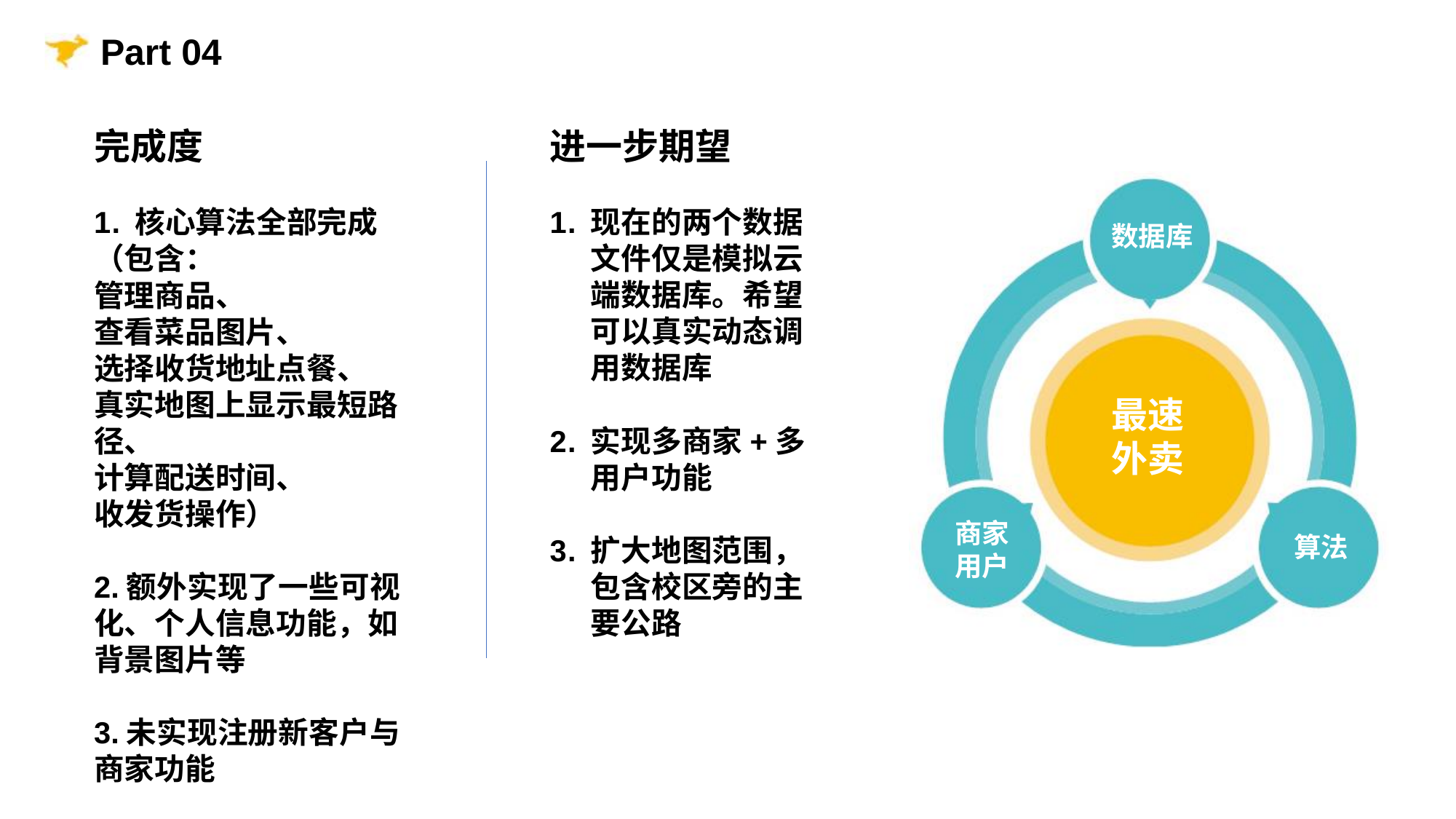

Part 04

完成度

核心算法全部完成
（包含：
管理商品、
查看菜品图片、
选择收货地址点餐、
真实地图上显示最短路径、
计算配送时间、
收发货操作）

2.额外实现了一些可视化、个人信息功能，如背景图片等

3.未实现注册新客户与商家功能
进一步期望

现在的两个数据文件仅是模拟云端数据库。希望可以真实动态调用数据库

实现多商家+多用户功能

扩大地图范围，包含校区旁的主要公路

数据库
最速
外卖
商家
用户
算法